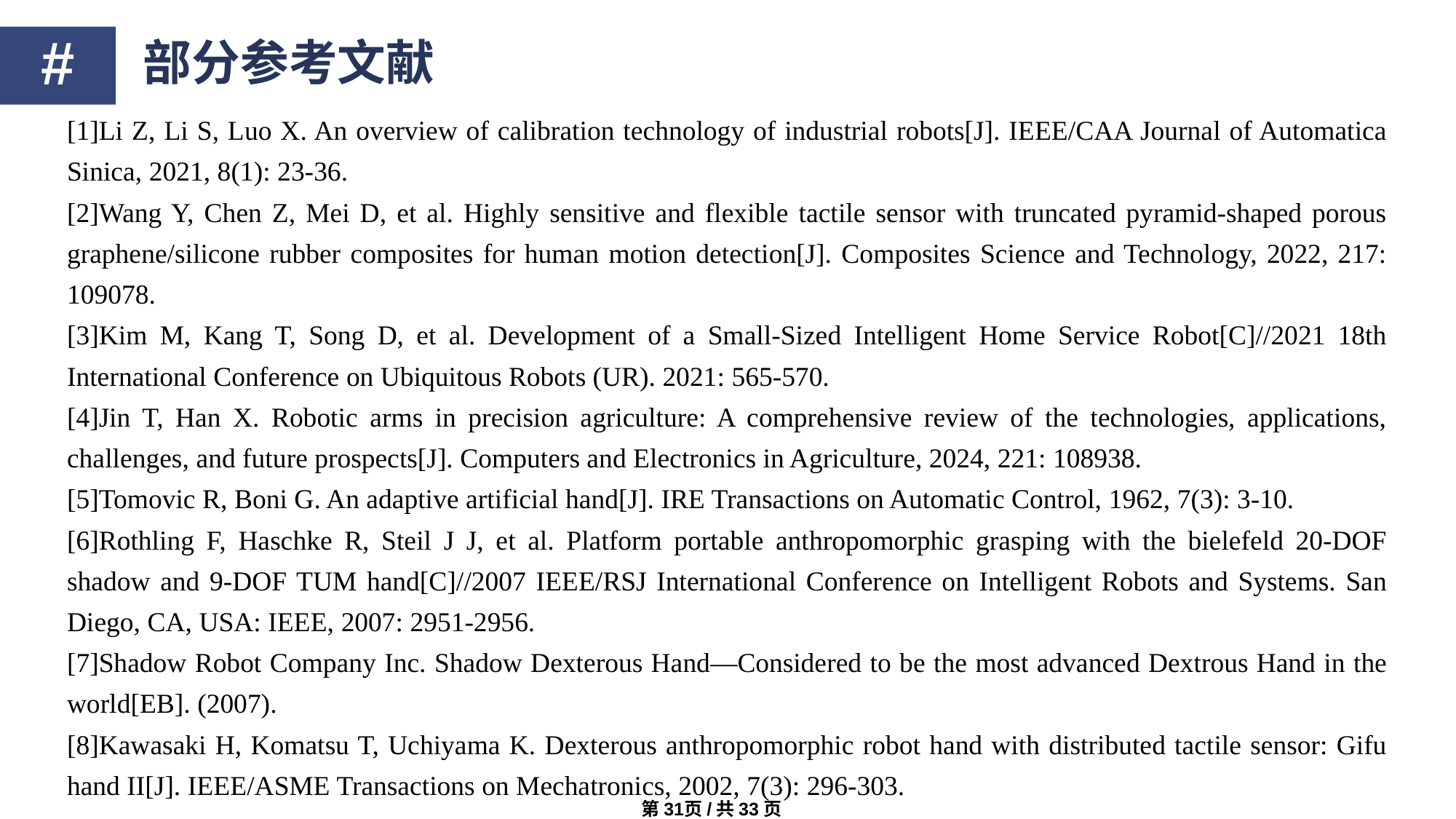

#
部分参考文献
[1]Li Z, Li S, Luo X. An overview of calibration technology of industrial robots[J]. IEEE/CAA Journal of Automatica Sinica, 2021, 8(1): 23-36.
[2]Wang Y, Chen Z, Mei D, et al. Highly sensitive and flexible tactile sensor with truncated pyramid-shaped porous graphene/silicone rubber composites for human motion detection[J]. Composites Science and Technology, 2022, 217: 109078.
[3]Kim M, Kang T, Song D, et al. Development of a Small-Sized Intelligent Home Service Robot[C]//2021 18th International Conference on Ubiquitous Robots (UR). 2021: 565-570.
[4]Jin T, Han X. Robotic arms in precision agriculture: A comprehensive review of the technologies, applications, challenges, and future prospects[J]. Computers and Electronics in Agriculture, 2024, 221: 108938.
[5]Tomovic R, Boni G. An adaptive artificial hand[J]. IRE Transactions on Automatic Control, 1962, 7(3): 3-10.
[6]Rothling F, Haschke R, Steil J J, et al. Platform portable anthropomorphic grasping with the bielefeld 20-DOF shadow and 9-DOF TUM hand[C]//2007 IEEE/RSJ International Conference on Intelligent Robots and Systems. San Diego, CA, USA: IEEE, 2007: 2951-2956.
[7]Shadow Robot Company Inc. Shadow Dexterous Hand—Considered to be the most advanced Dextrous Hand in the world[EB]. (2007).
[8]Kawasaki H, Komatsu T, Uchiyama K. Dexterous anthropomorphic robot hand with distributed tactile sensor: Gifu hand II[J]. IEEE/ASME Transactions on Mechatronics, 2002, 7(3): 296-303.
第31页/共33页